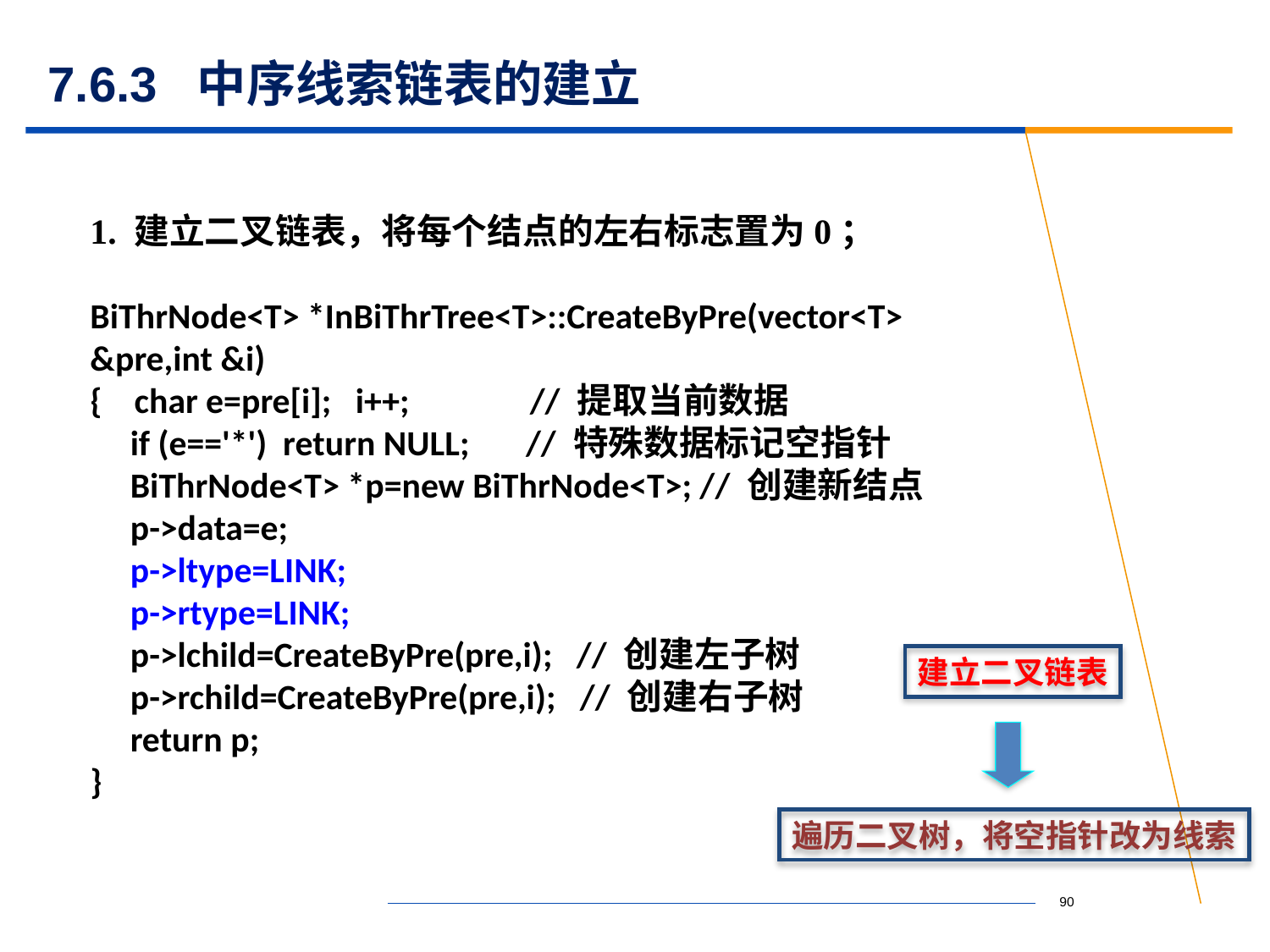

# 7.6.3  中序线索链表的建立
1. 建立二叉链表，将每个结点的左右标志置为0；

BiThrNode<T> *InBiThrTree<T>::CreateByPre(vector<T> &pre,int &i)
{    char e=pre[i];   i++;               // 提取当前数据
     if (e=='*')  return NULL;       // 特殊数据标记空指针
     BiThrNode<T> *p=new BiThrNode<T>; // 创建新结点
     p->data=e;
     p->ltype=LINK;
     p->rtype=LINK;
     p->lchild=CreateByPre(pre,i);   // 创建左子树
     p->rchild=CreateByPre(pre,i);   // 创建右子树
     return p;
}
建立二叉链表

遍历二叉树，将空指针改为线索